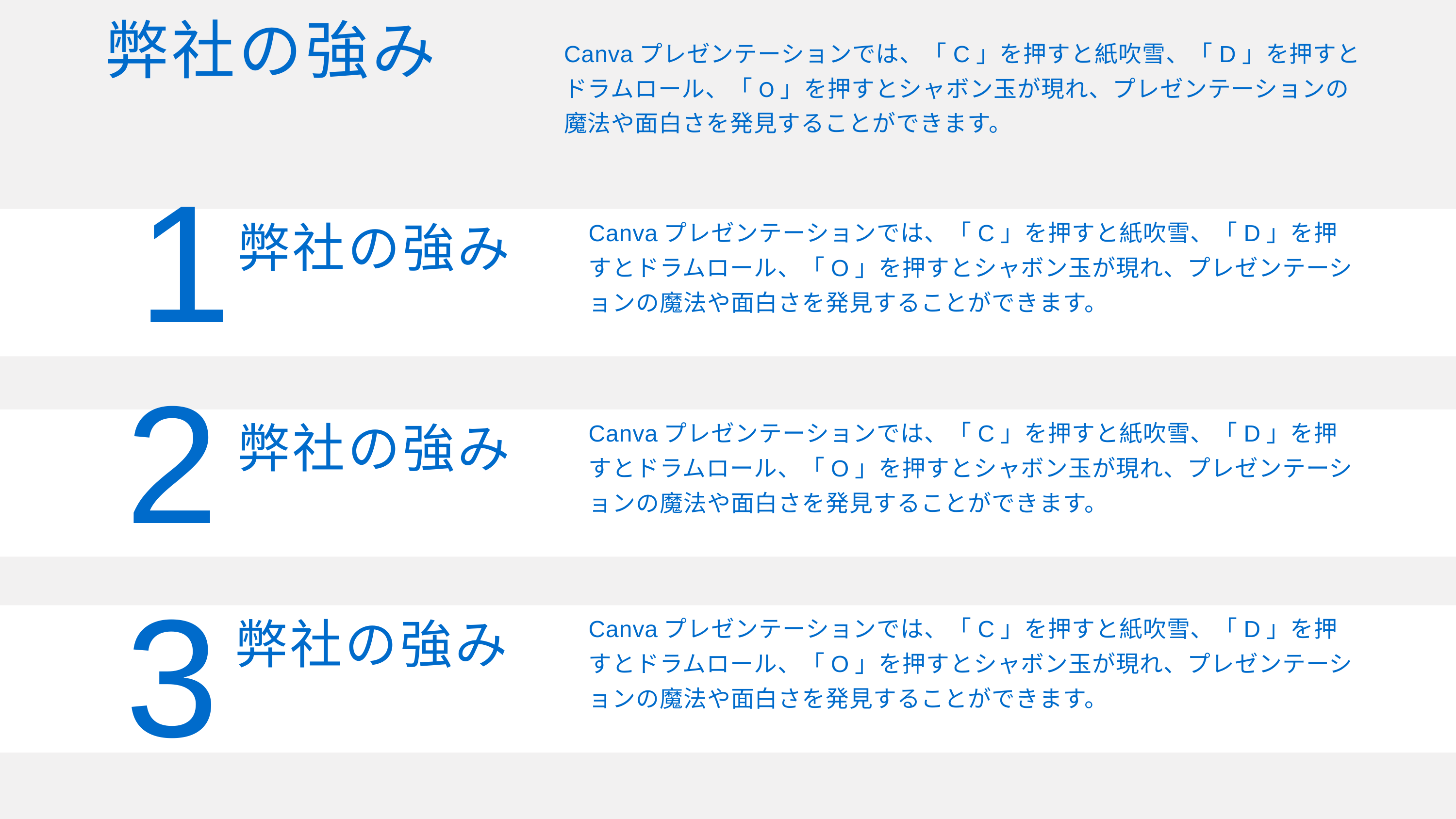

弊社の強み
Canvaプレゼンテーションでは、「C」を押すと紙吹雪、「D」を押すと
ドラムロール、「O」を押すとシャボン玉が現れ、プレゼンテーションの
魔法や面白さを発見することができます。
1
弊社の強み

Canvaプレゼンテーションでは、「C」を押すと紙吹雪、「D」を押すとドラムロール、「O」を押すとシャボン玉が現れ、プレゼンテーションの魔法や面白さを発見することができます。
2
弊社の強み

Canvaプレゼンテーションでは、「C」を押すと紙吹雪、「D」を押すとドラムロール、「O」を押すとシャボン玉が現れ、プレゼンテーションの魔法や面白さを発見することができます。
3
弊社の強み

Canvaプレゼンテーションでは、「C」を押すと紙吹雪、「D」を押すとドラムロール、「O」を押すとシャボン玉が現れ、プレゼンテーションの魔法や面白さを発見することができます。